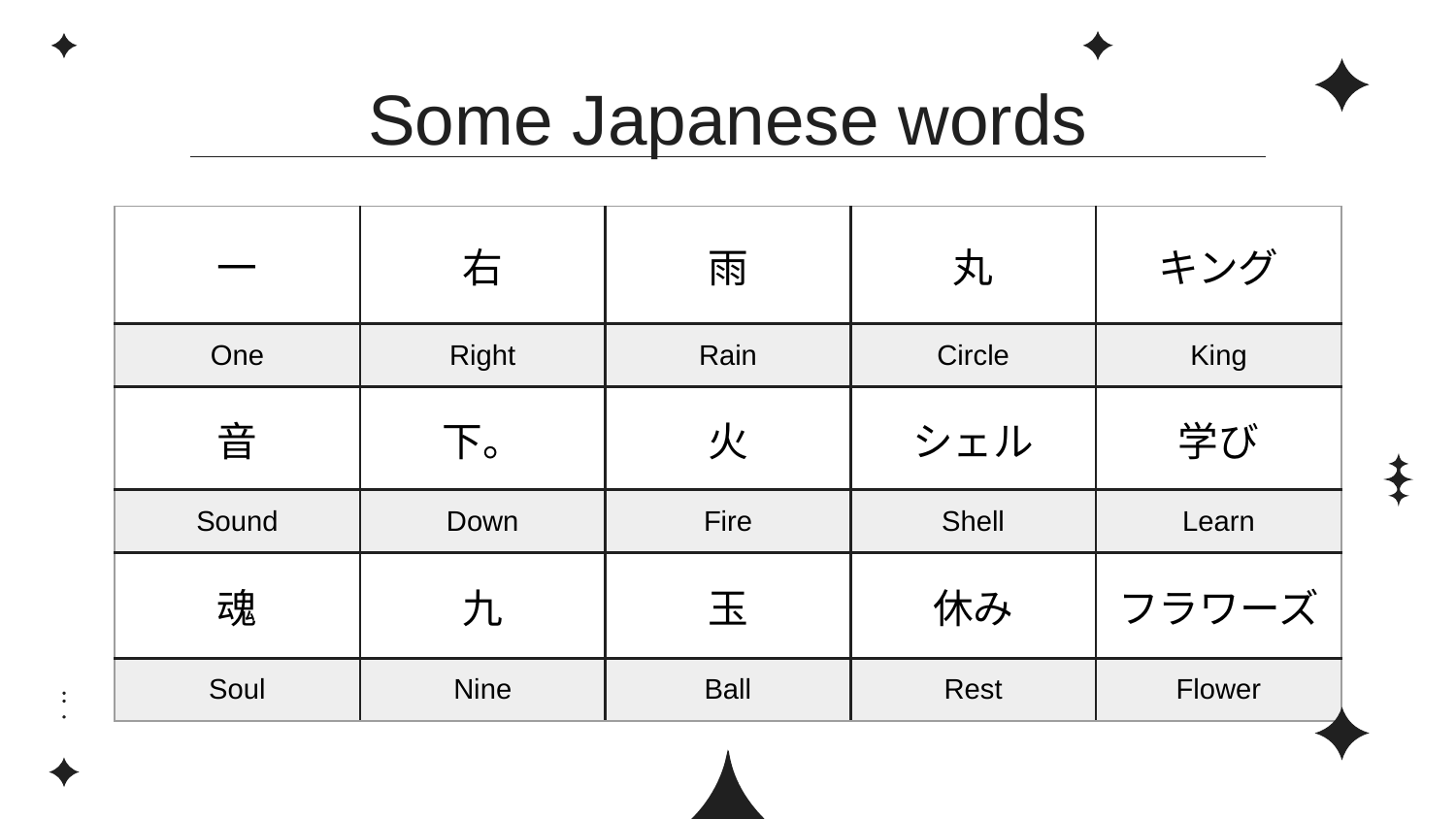

# Some Japanese words
| 一 | 右 | 雨 | 丸 | キング |
| --- | --- | --- | --- | --- |
| One | Right | Rain | Circle | King |
| 音 | 下。 | 火 | シェル | 学び |
| Sound | Down | Fire | Shell | Learn |
| 魂 | 九 | 玉 | 休み | フラワーズ |
| Soul | Nine | Ball | Rest | Flower |